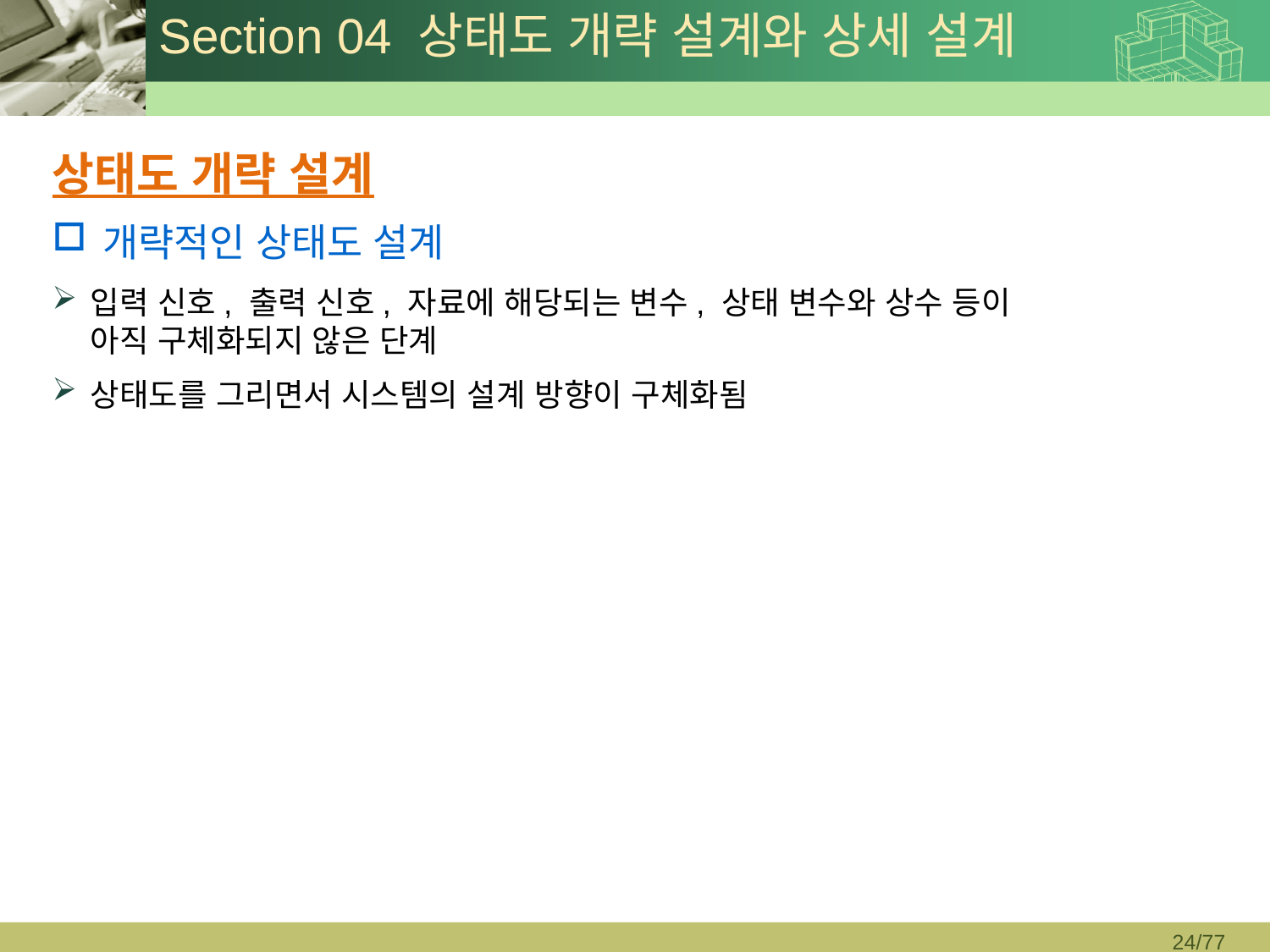

# Section 04 상태도 개략 설계와 상세 설계
상태도 개략 설계
개략적인 상태도 설계
입력 신호, 출력 신호, 자료에 해당되는 변수, 상태 변수와 상수 등이
아직 구체화되지 않은 단계
상태도를 그리면서 시스템의 설계 방향이 구체화됨